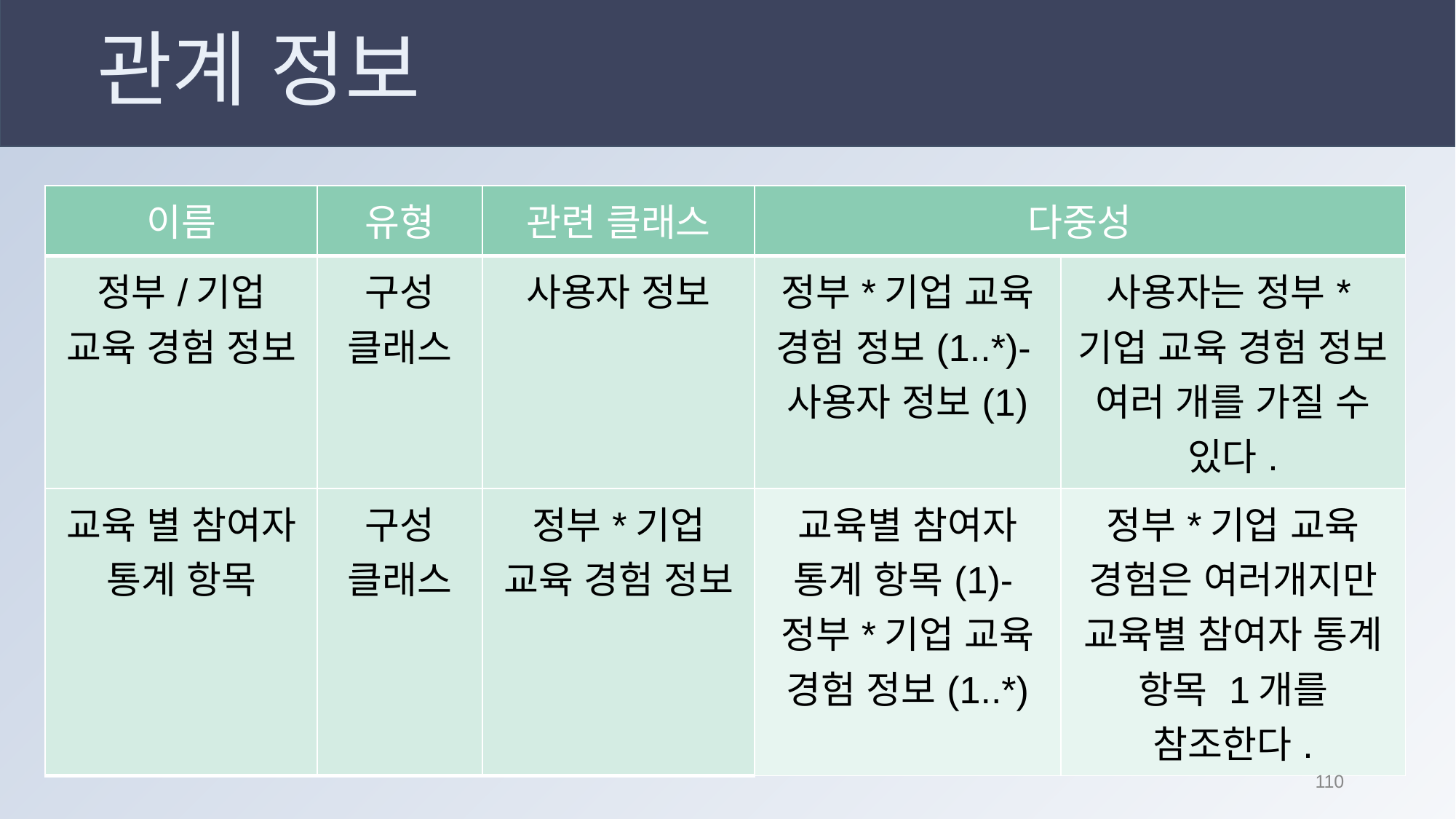

# 관계 정보

| 이름 | 유형 | 관련 클래스 | 다중성 |  |
| --- | --- | --- | --- | --- |
| 정부/기업 교육 경험 정보 | 구성 클래스 | 사용자 정보 | 정부\*기업 교육 경험 정보(1..\*)-사용자 정보(1) | 사용자는 정부\*기업 교육 경험 정보 여러 개를 가질 수 있다. |
| 교육 별 참여자 통계 항목 | 구성 클래스 | 정부\*기업 교육 경험 정보 | 교육별 참여자 통계 항목(1)-정부\*기업 교육 경험 정보(1..\*) | 정부\*기업 교육 경험은 여러개지만 교육별 참여자 통계 항목 1개를 참조한다. |
110